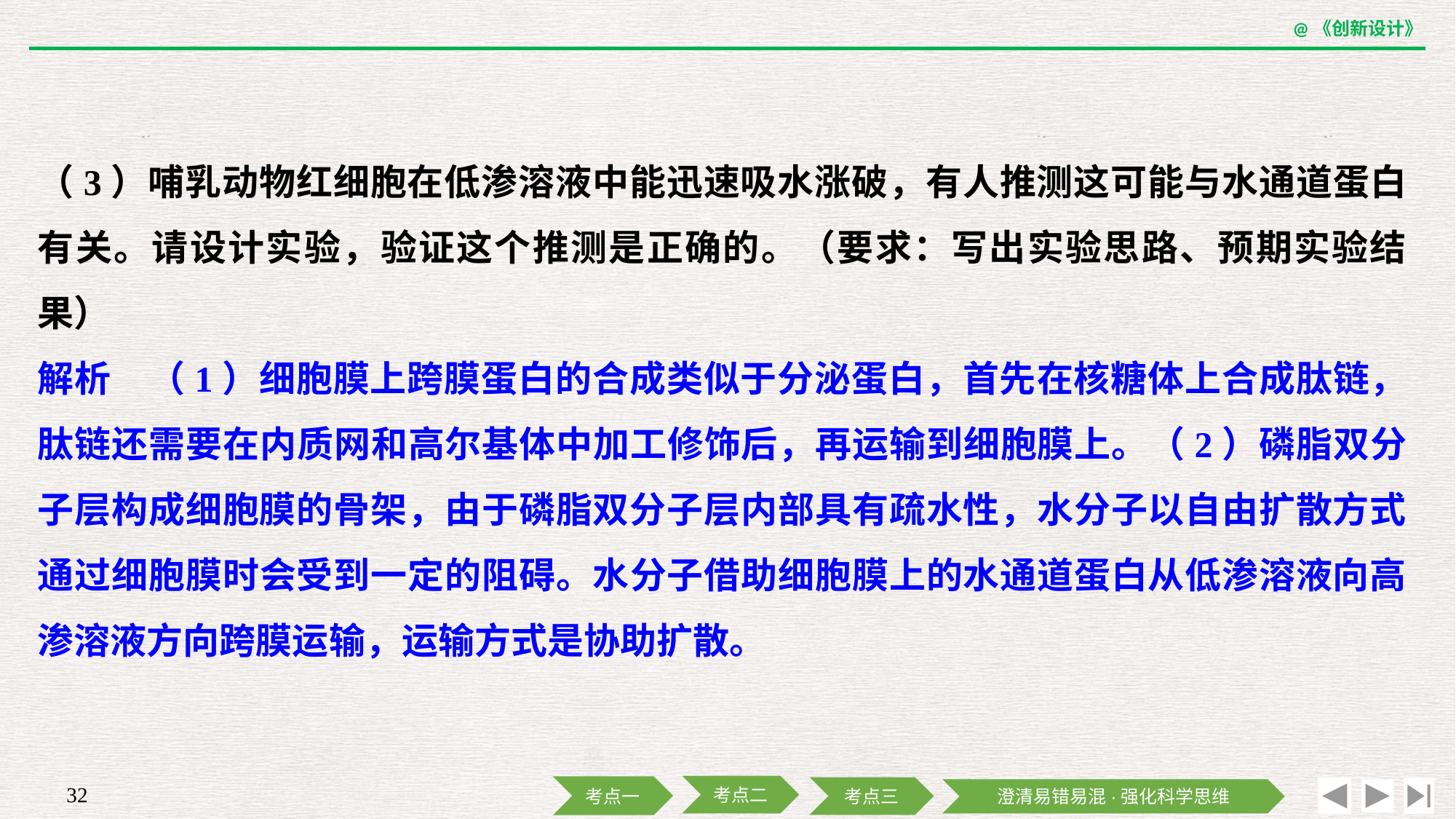

（3）哺乳动物红细胞在低渗溶液中能迅速吸水涨破，有人推测这可能与水通道蛋白有关。请设计实验，验证这个推测是正确的。（要求：写出实验思路、预期实验结果）
解析　（1）细胞膜上跨膜蛋白的合成类似于分泌蛋白，首先在核糖体上合成肽链，肽链还需要在内质网和高尔基体中加工修饰后，再运输到细胞膜上。（2）磷脂双分子层构成细胞膜的骨架，由于磷脂双分子层内部具有疏水性，水分子以自由扩散方式通过细胞膜时会受到一定的阻碍。水分子借助细胞膜上的水通道蛋白从低渗溶液向高渗溶液方向跨膜运输，运输方式是协助扩散。